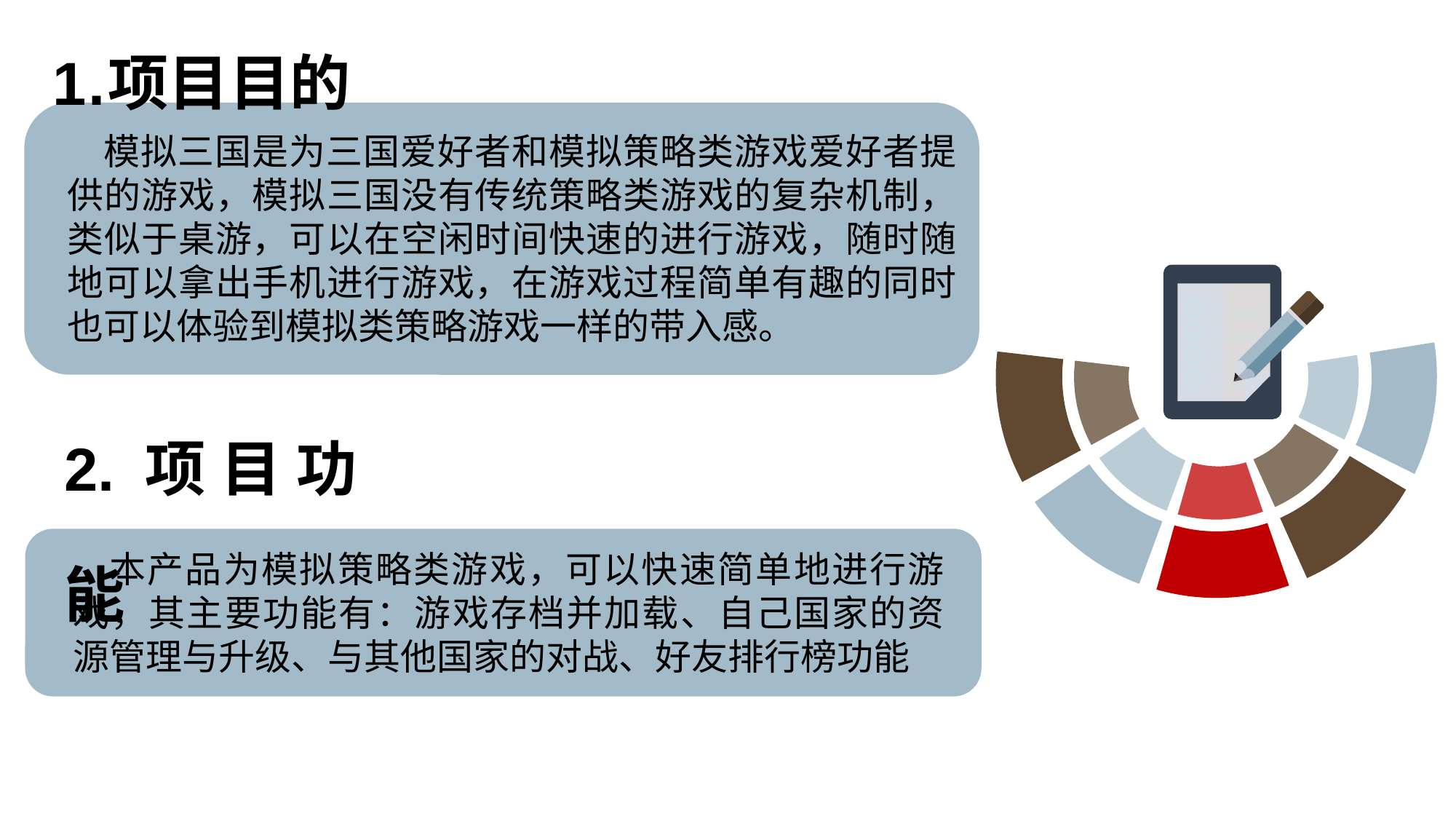

项目目的

模拟三国是为三国爱好者和模拟策略类游戏爱好者提供的游戏，模拟三国没有传统策略类游戏的复杂机制，类似于桌游，可以在空闲时间快速的进行游戏，随时随地可以拿出手机进行游戏，在游戏过程简单有趣的同时也可以体验到模拟类策略游戏一样的带入感。

2.项目功能

本产品为模拟策略类游戏，可以快速简单地进行游戏，其主要功能有：游戏存档并加载、自己国家的资源管理与升级、与其他国家的对战、好友排行榜功能